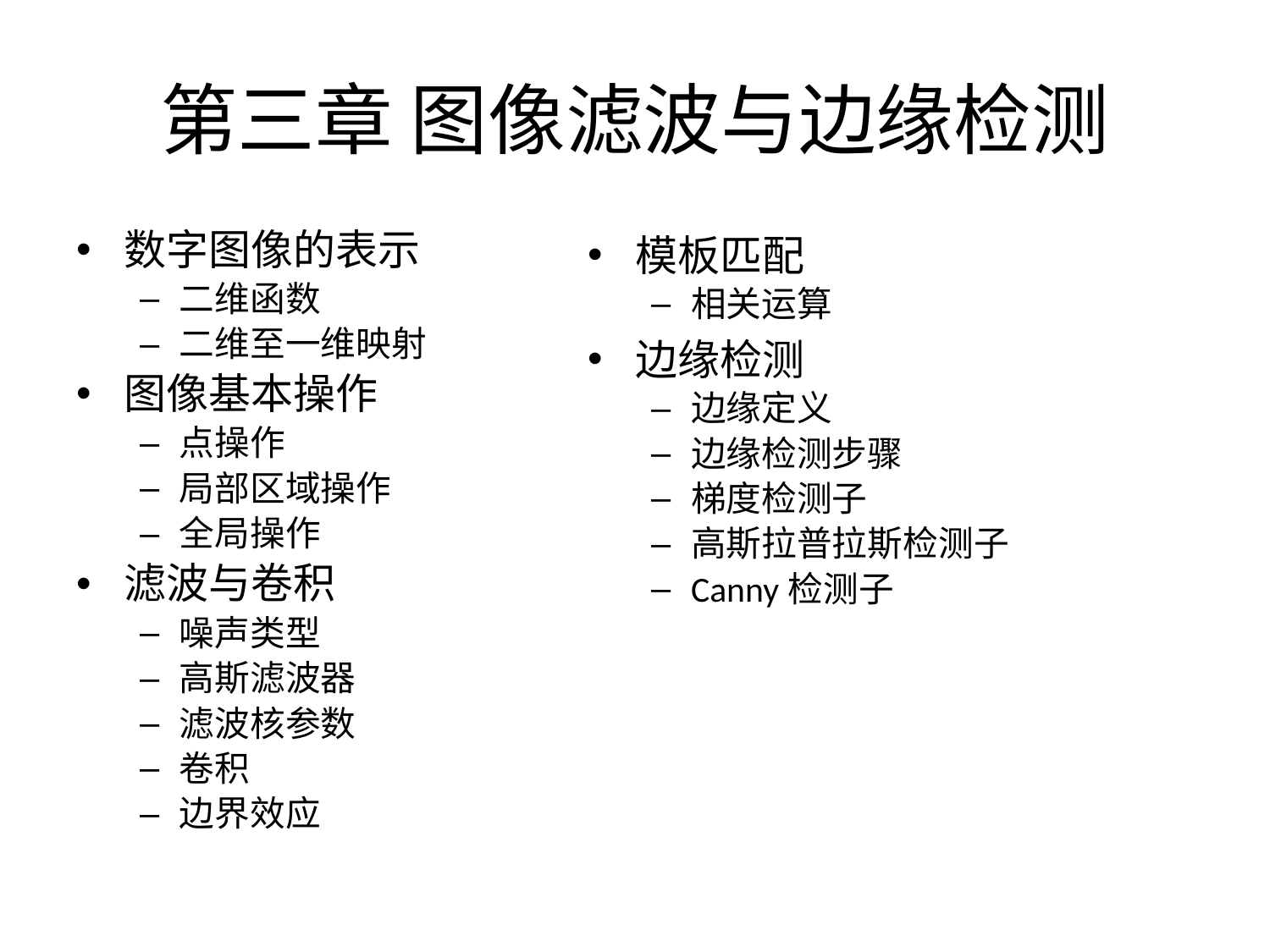

# 第三章 图像滤波与边缘检测
数字图像的表示
二维函数
二维至一维映射
图像基本操作
点操作
局部区域操作
全局操作
滤波与卷积
噪声类型
高斯滤波器
滤波核参数
卷积
边界效应

模板匹配
相关运算
边缘检测
边缘定义
边缘检测步骤
梯度检测子
高斯拉普拉斯检测子
Canny检测子